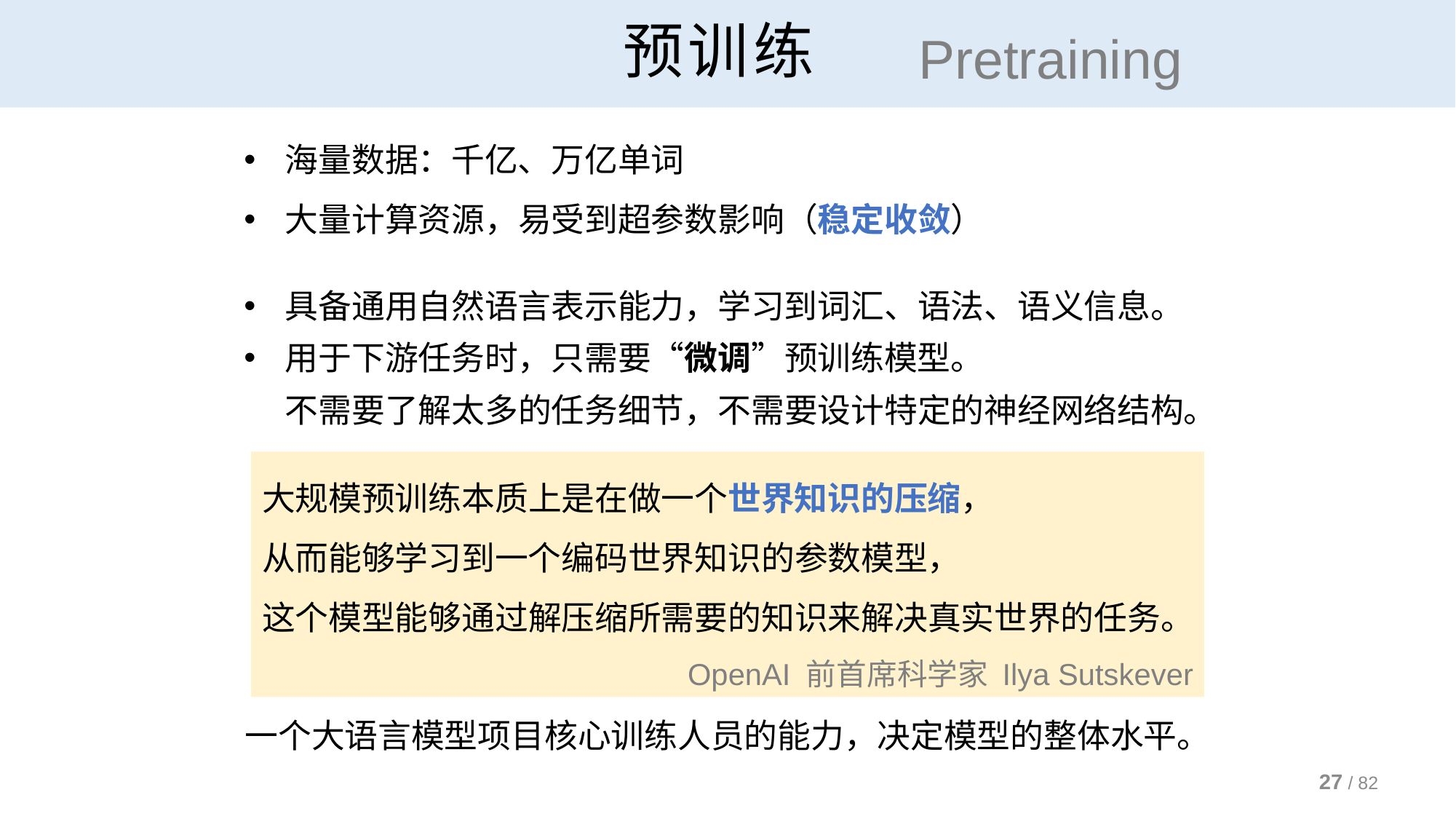

# 预训练
Pretraining
海量数据：千亿、万亿单词
大量计算资源，易受到超参数影响（稳定收敛）
具备通用自然语言表示能力，学习到词汇、语法、语义信息。
用于下游任务时，只需要“微调”预训练模型。
不需要了解太多的任务细节，不需要设计特定的神经网络结构。
大规模预训练本质上是在做一个世界知识的压缩，
从而能够学习到一个编码世界知识的参数模型，
这个模型能够通过解压缩所需要的知识来解决真实世界的任务。
OpenAI 前首席科学家 Ilya Sutskever
一个大语言模型项目核心训练人员的能力，决定模型的整体水平。
27 / 82